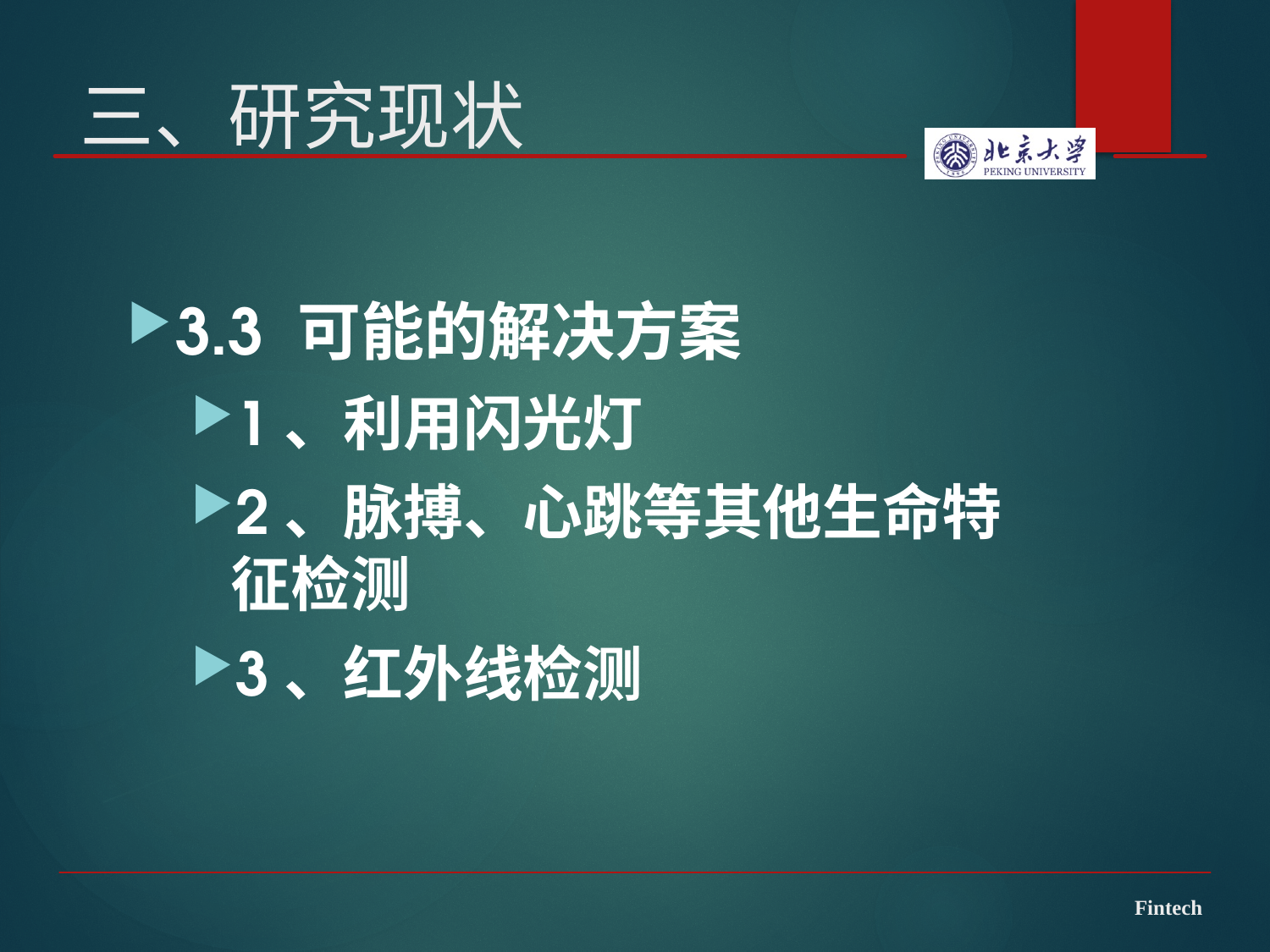

# 三、研究现状
3.3 可能的解决方案
1、利用闪光灯
2、脉搏、心跳等其他生命特征检测
3、红外线检测